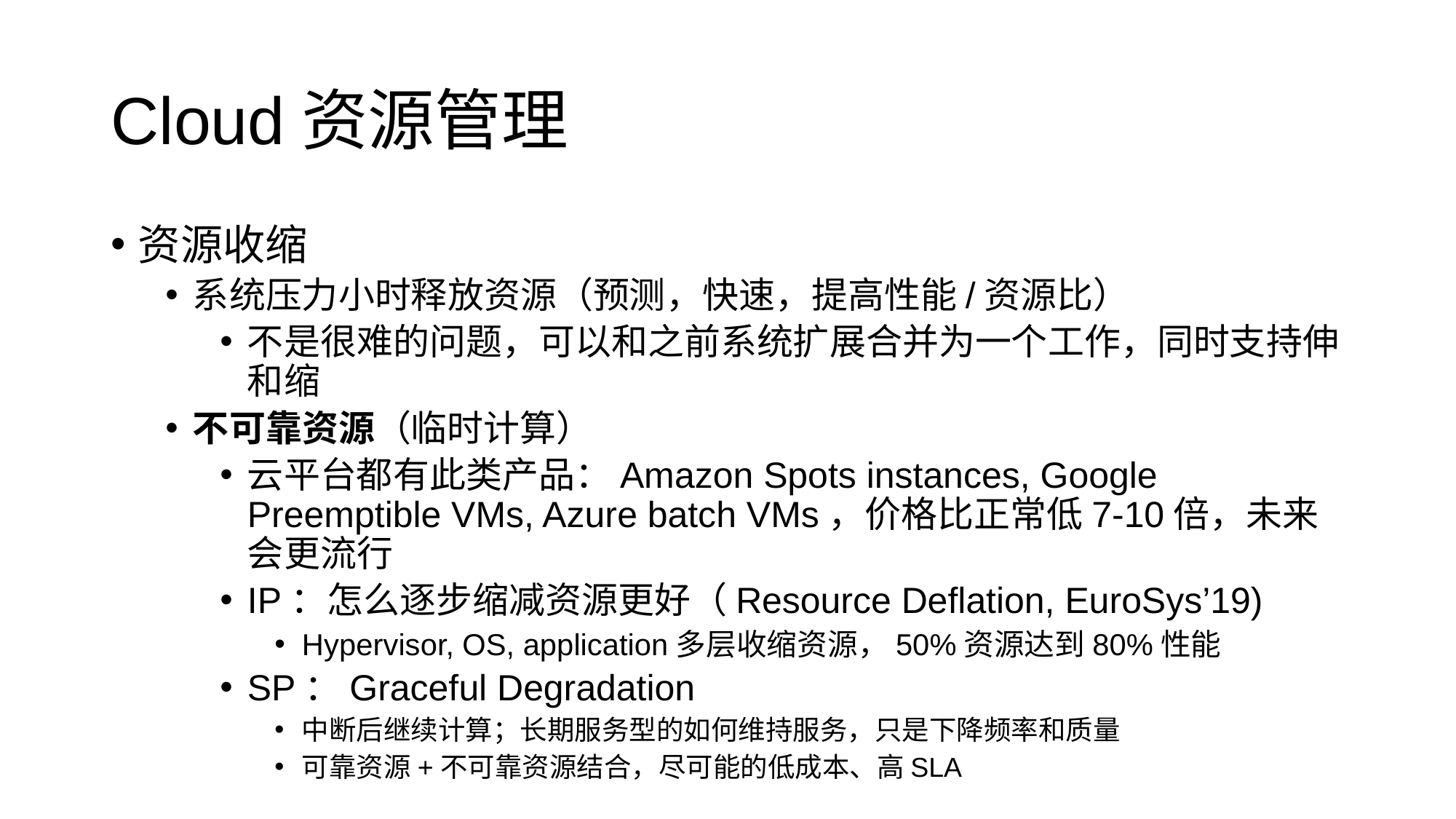

# Cloud资源管理
资源收缩
系统压力小时释放资源（预测，快速，提高性能/资源比）
不是很难的问题，可以和之前系统扩展合并为一个工作，同时支持伸和缩
不可靠资源（临时计算）
云平台都有此类产品：Amazon Spots instances, Google Preemptible VMs, Azure batch VMs，价格比正常低7-10倍，未来会更流行
IP：怎么逐步缩减资源更好（Resource Deflation, EuroSys’19)
Hypervisor, OS, application多层收缩资源，50%资源达到80%性能
SP：Graceful Degradation
中断后继续计算；长期服务型的如何维持服务，只是下降频率和质量
可靠资源+不可靠资源结合，尽可能的低成本、高SLA